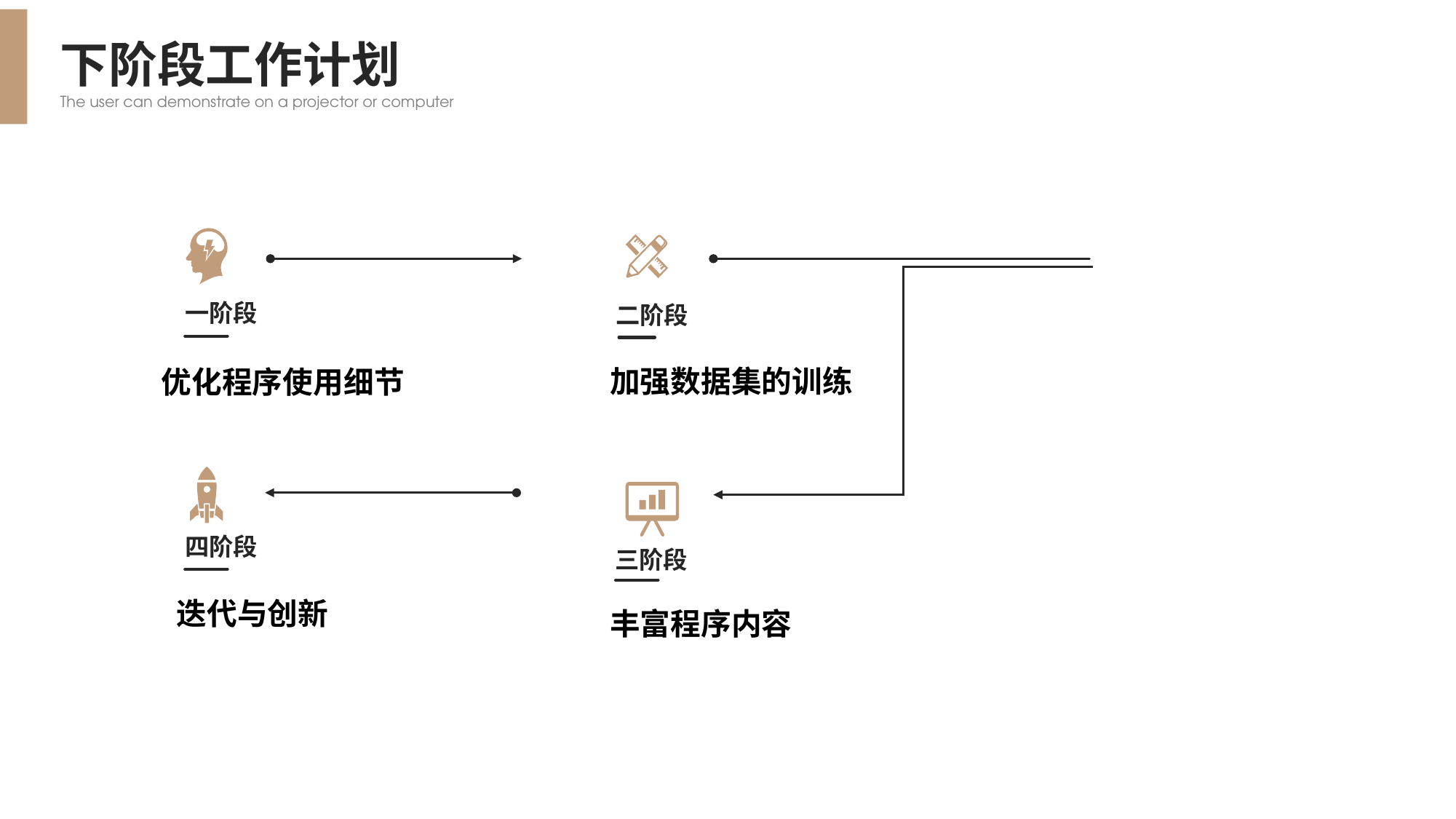

下阶段工作计划
The user can demonstrate on a projector or computer

一阶段
优化程序使用细节
二阶段
加强数据集的训练
四阶段
迭代与创新
三阶段
丰富程序内容